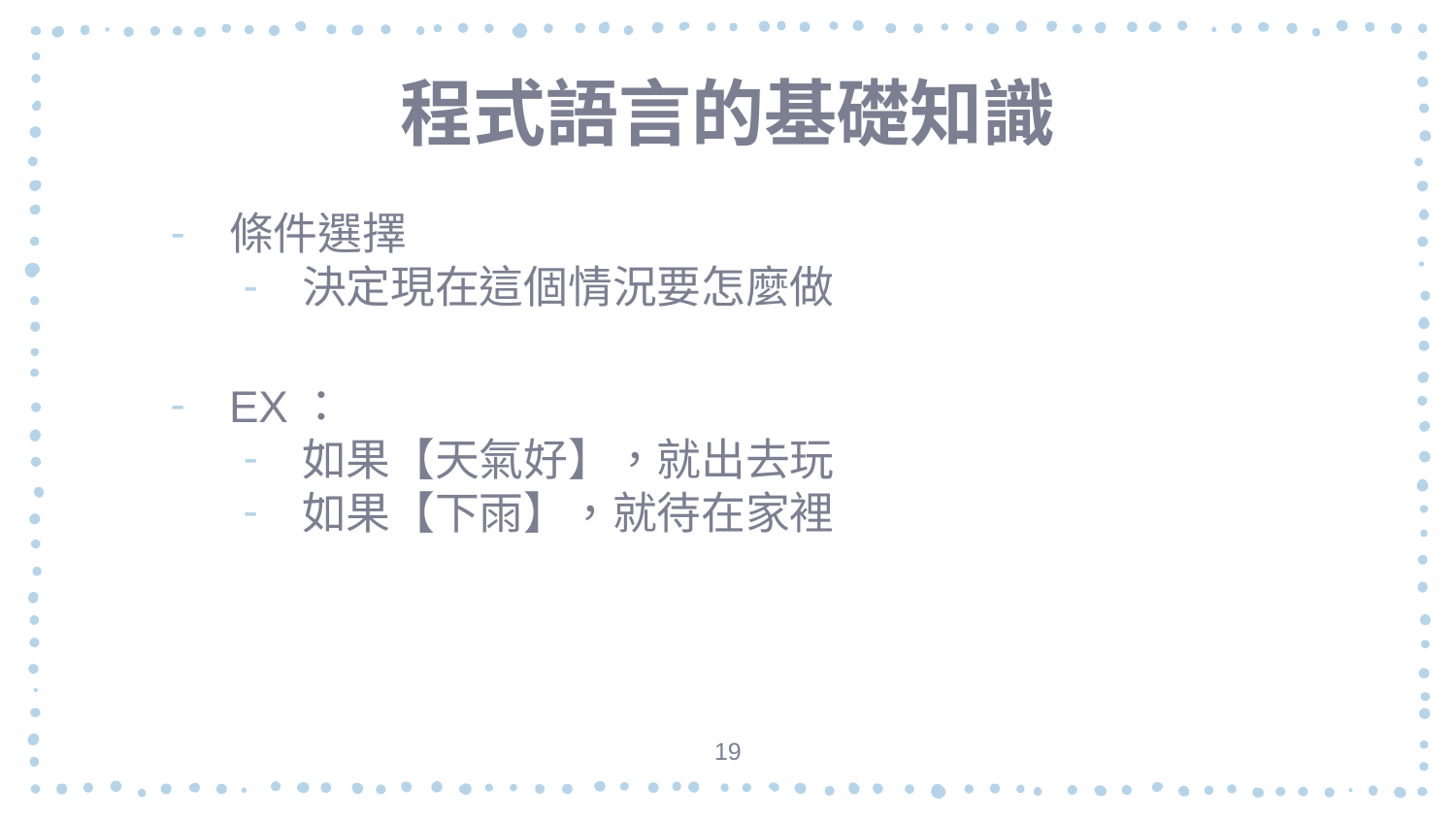

# 程式語言的基礎知識
條件選擇
決定現在這個情況要怎麼做

EX：
如果【天氣好】，就出去玩
如果【下雨】，就待在家裡

19